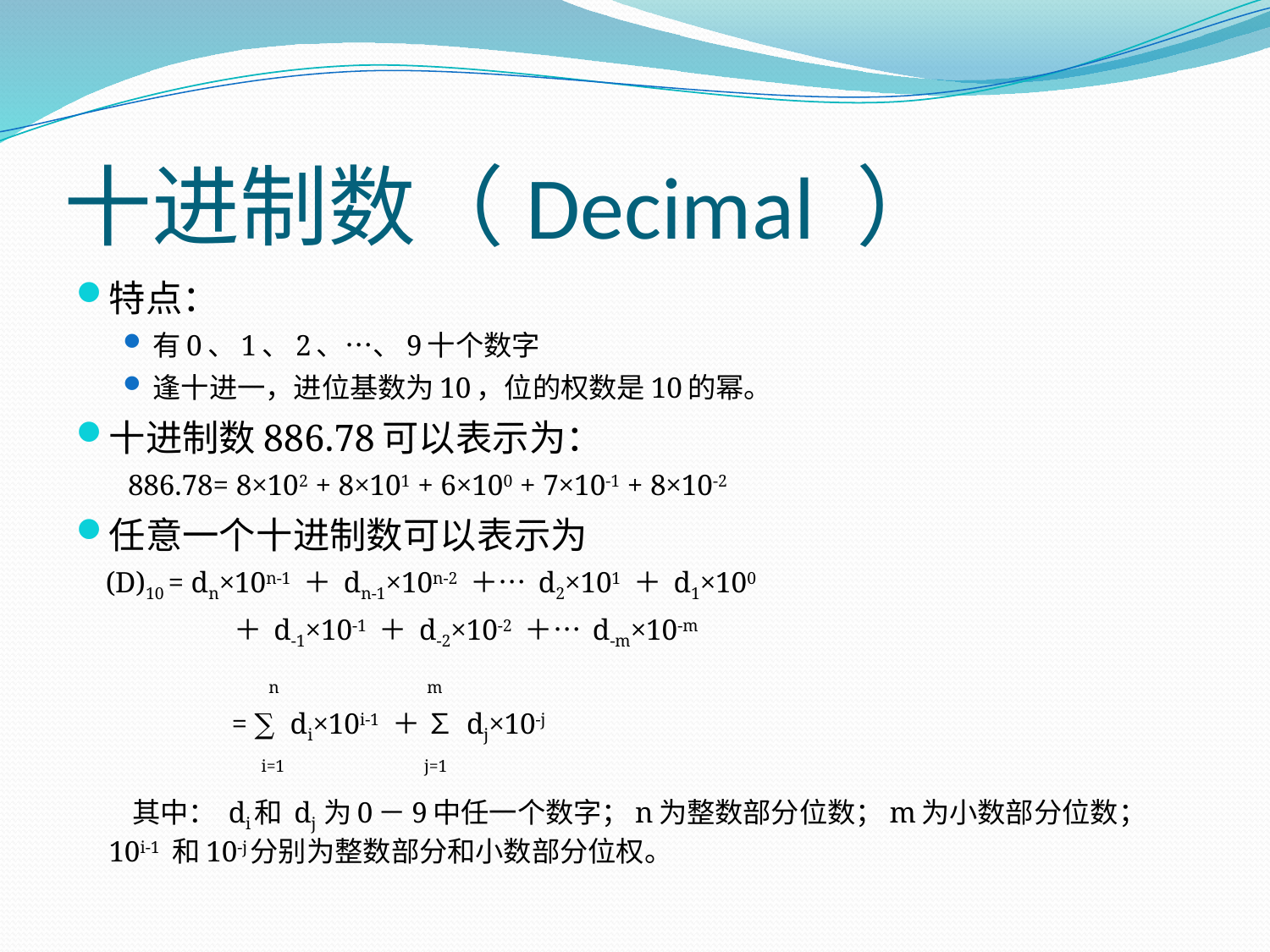

# 十进制数（Decimal ）
特点：
有0、1、2、…、9十个数字
逢十进一，进位基数为10，位的权数是10的幂。
十进制数886.78可以表示为：
       886.78= 8×102 + 8×101 + 6×100 + 7×10-1 + 8×10-2
任意一个十进制数可以表示为
    (D)10 = dn×10n-1 ＋ dn-1×10n-2 ＋… d2×101 ＋ d1×100
                        ＋ d-1×10-1 ＋ d-2×10-2 ＋… d-m×10-m
                          n                                   m
                     = ∑ di×10i-1 ＋ ∑ dj×10-j
                         i=1                                 j=1
        其中： di和 dj 为0－9中任一个数字；n为整数部分位数；m为小数部分位数； 10i-1 和10-j分别为整数部分和小数部分位权。